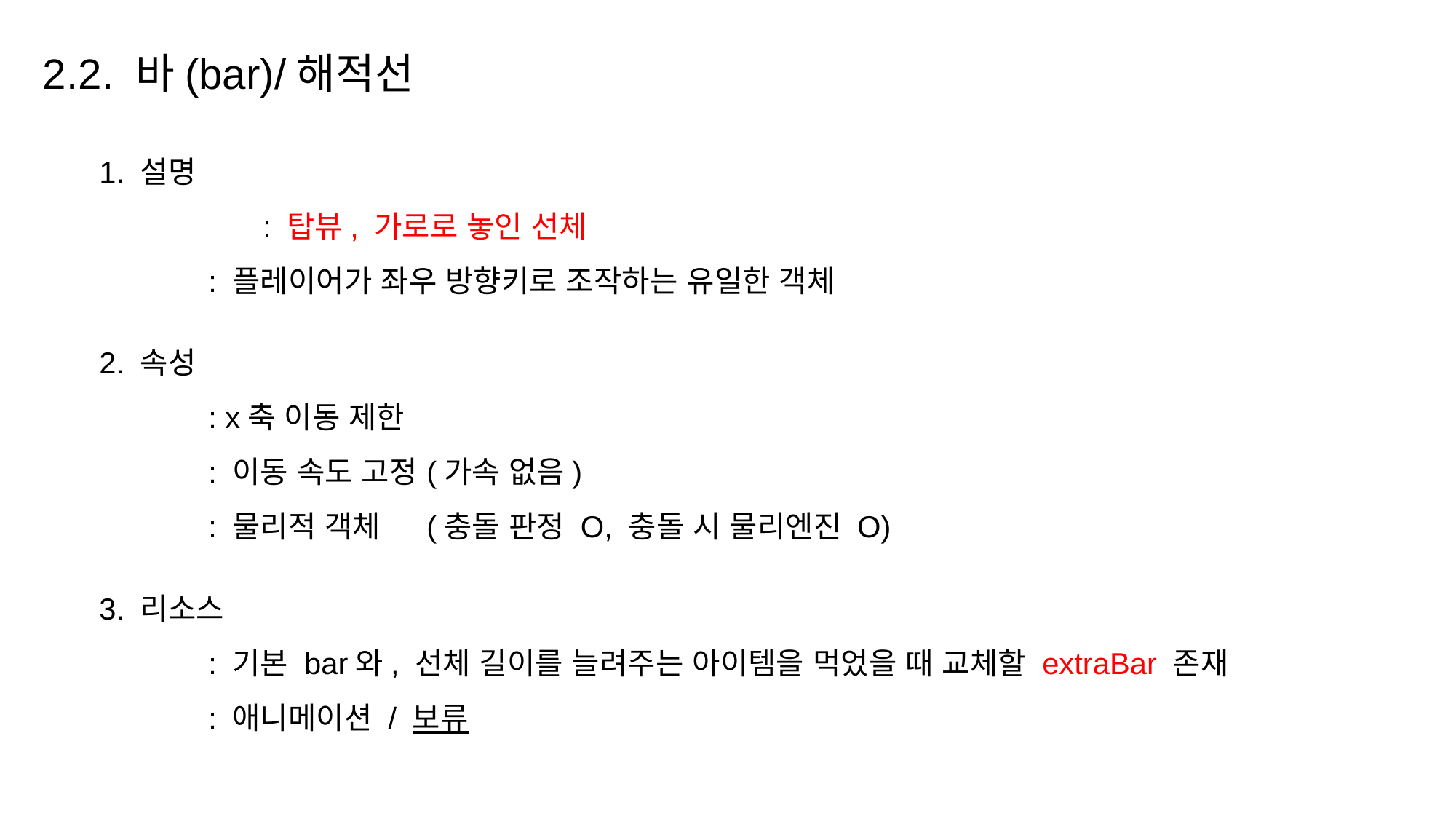

2.2. 바(bar)/해적선
1. 설명
	: 탑뷰, 가로로 놓인 선체
	: 플레이어가 좌우 방향키로 조작하는 유일한 객체

2. 속성
	: x축 이동 제한
	: 이동 속도 고정	(가속 없음)
	: 물리적 객체 	(충돌 판정 O, 충돌 시 물리엔진 O)

3. 리소스
	: 기본 bar와, 선체 길이를 늘려주는 아이템을 먹었을 때 교체할 extraBar 존재
	: 애니메이션 / 보류